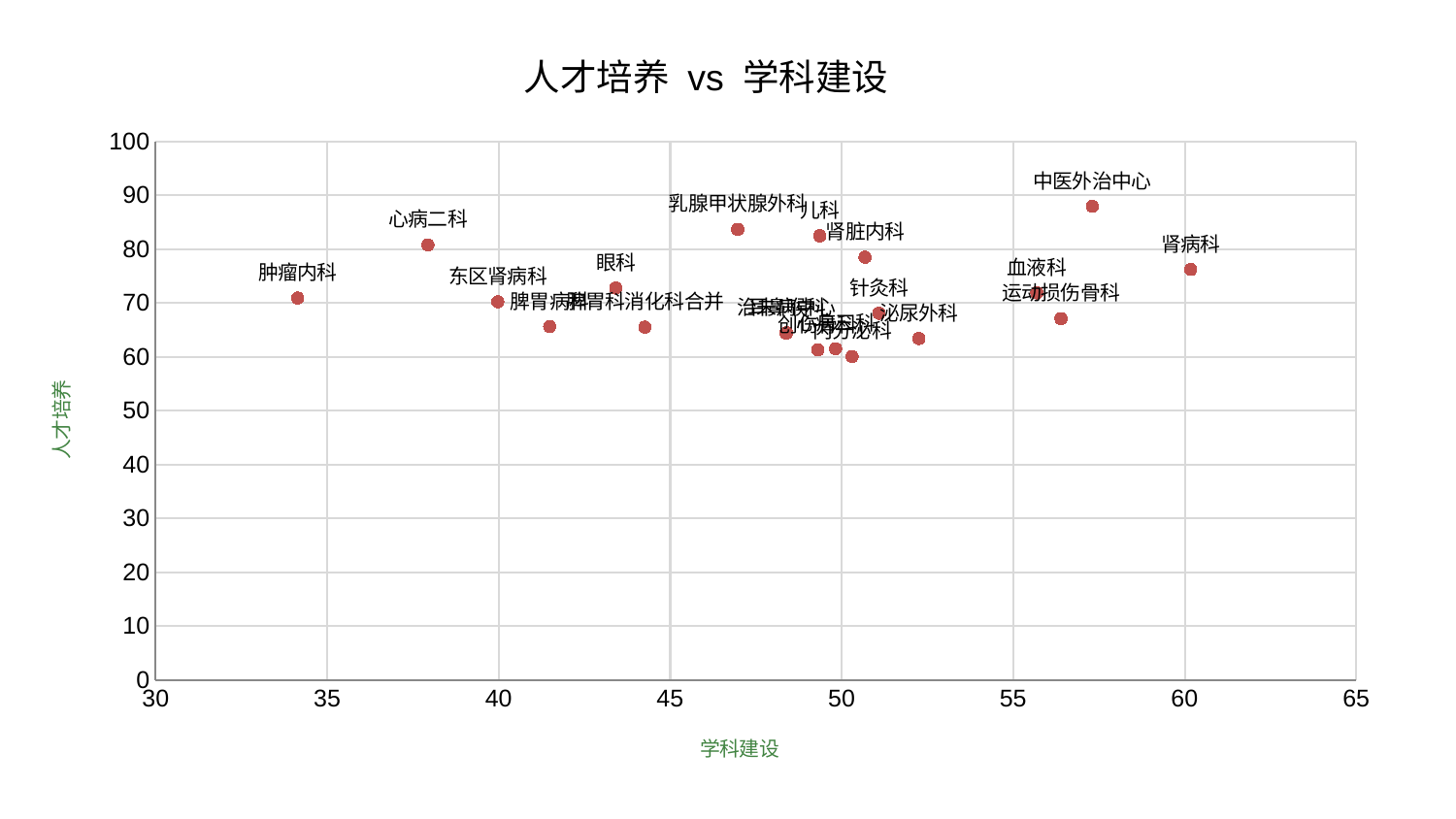

### Chart: 人才培养 vs 学科建设

| Category | 人才培养 |
|---|---|
257